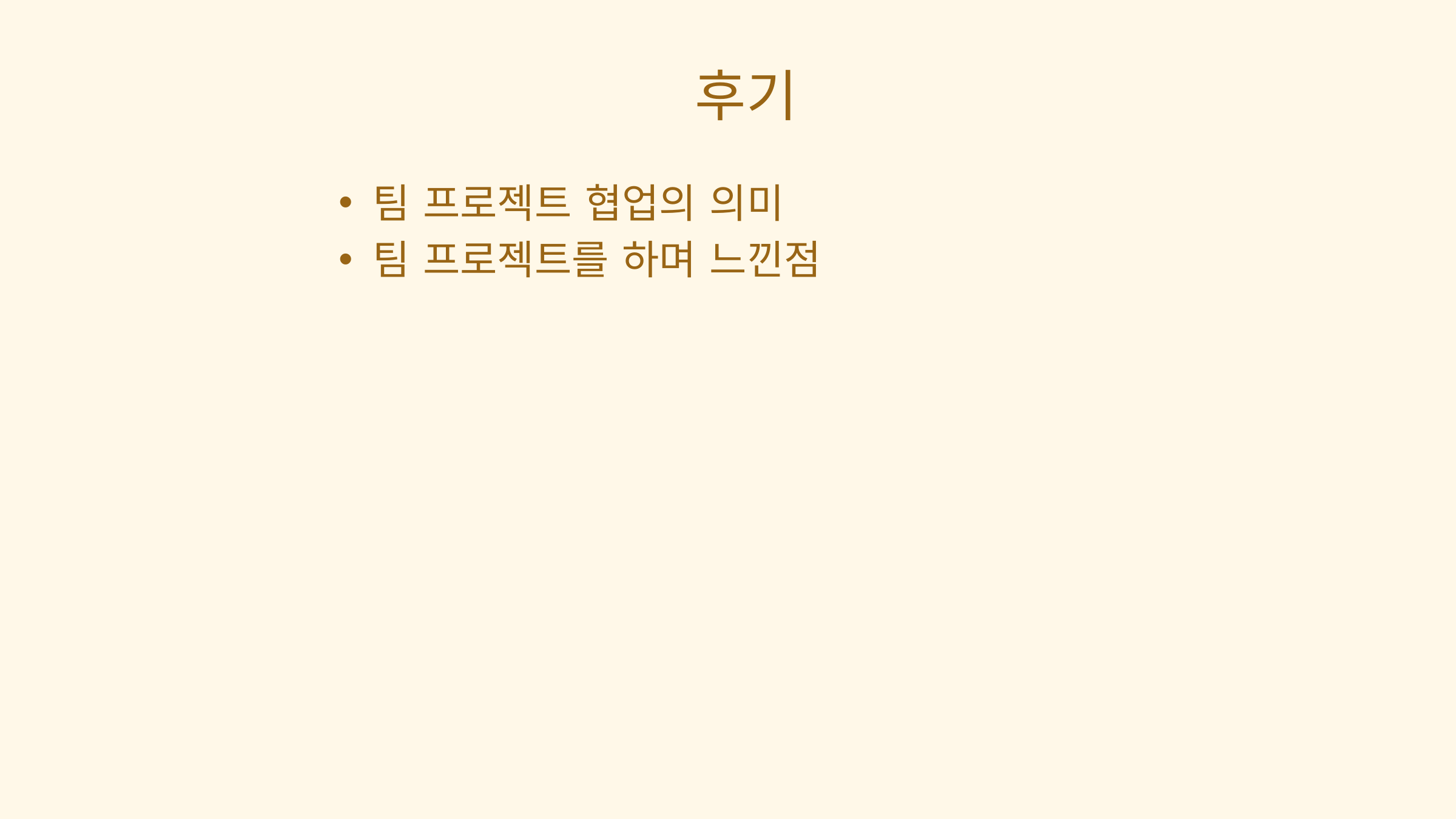

후기
팀 프로젝트 협업의 의미
팀 프로젝트를 하며 느낀점